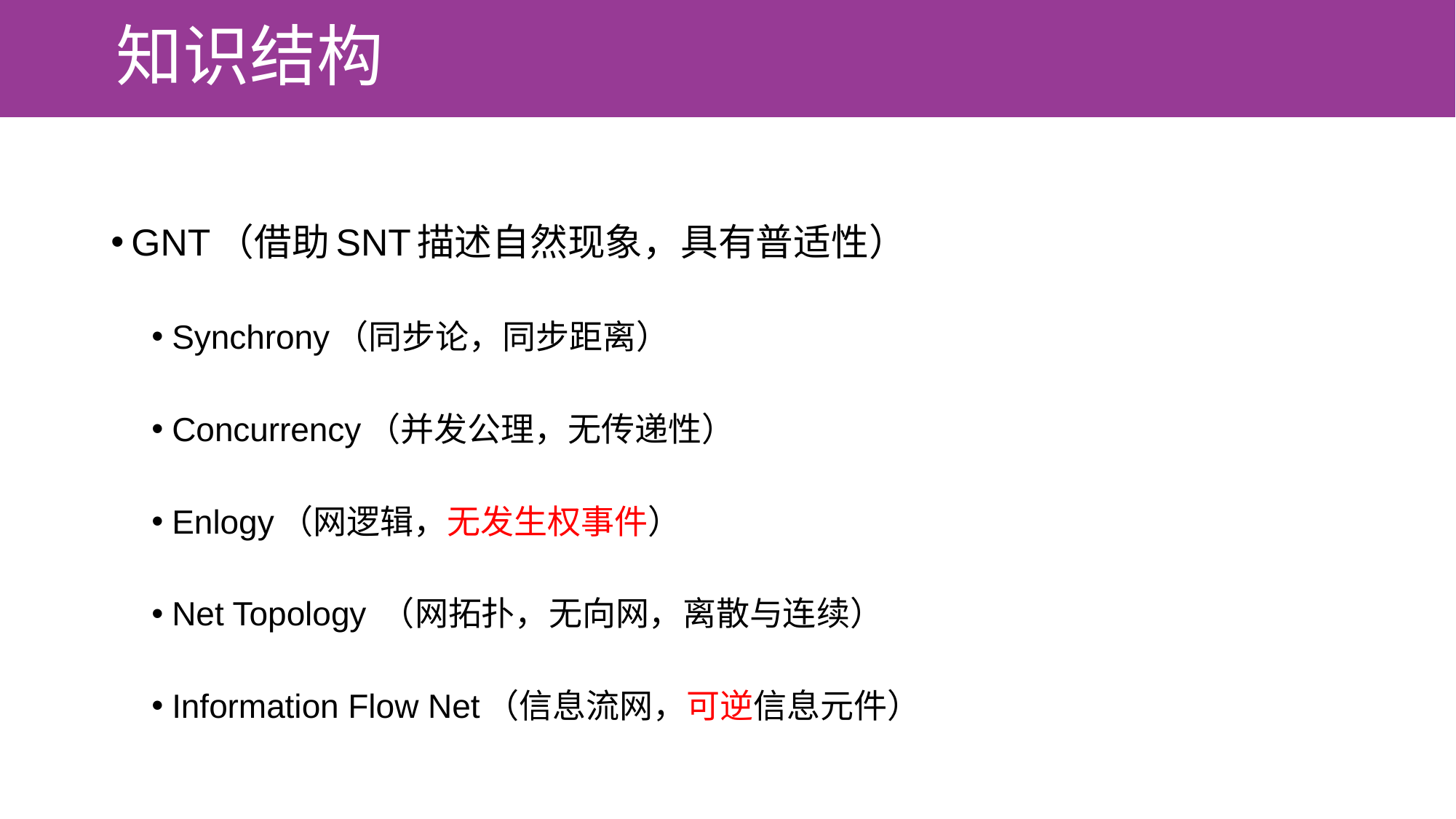

# 知识结构
GNT（借助SNT描述自然现象，具有普适性）

Synchrony（同步论，同步距离）

Concurrency（并发公理，无传递性）

Enlogy（网逻辑，无发生权事件）

Net Topology （网拓扑，无向网，离散与连续）

Information Flow Net（信息流网，可逆信息元件）